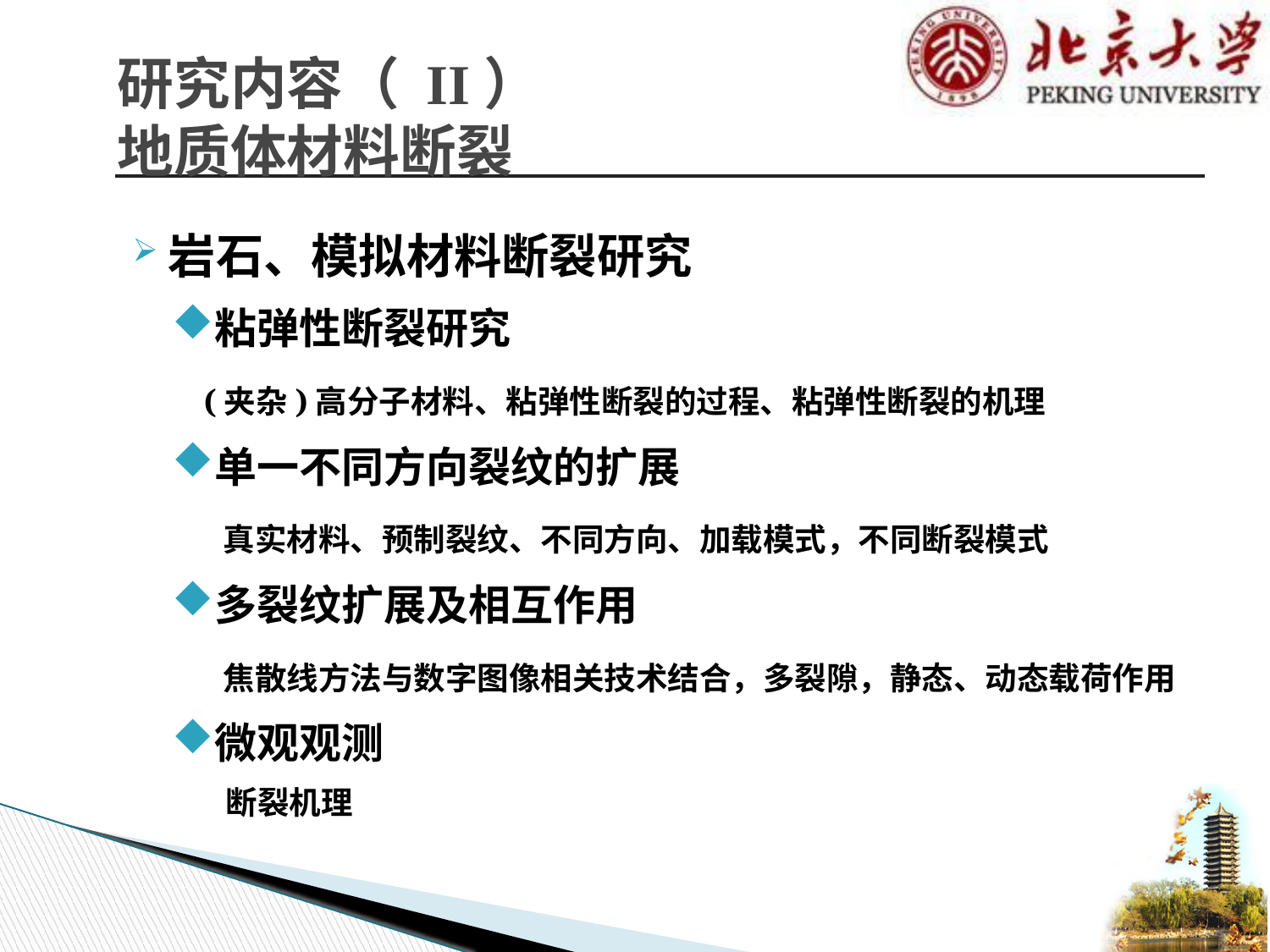

# 研究内容（ II） 地质体材料断裂
岩石、模拟材料断裂研究
粘弹性断裂研究
	(夹杂)高分子材料、粘弹性断裂的过程、粘弹性断裂的机理
单一不同方向裂纹的扩展
	 真实材料、预制裂纹、不同方向、加载模式，不同断裂模式
多裂纹扩展及相互作用
	 焦散线方法与数字图像相关技术结合，多裂隙，静态、动态载荷作用
微观观测
	  断裂机理